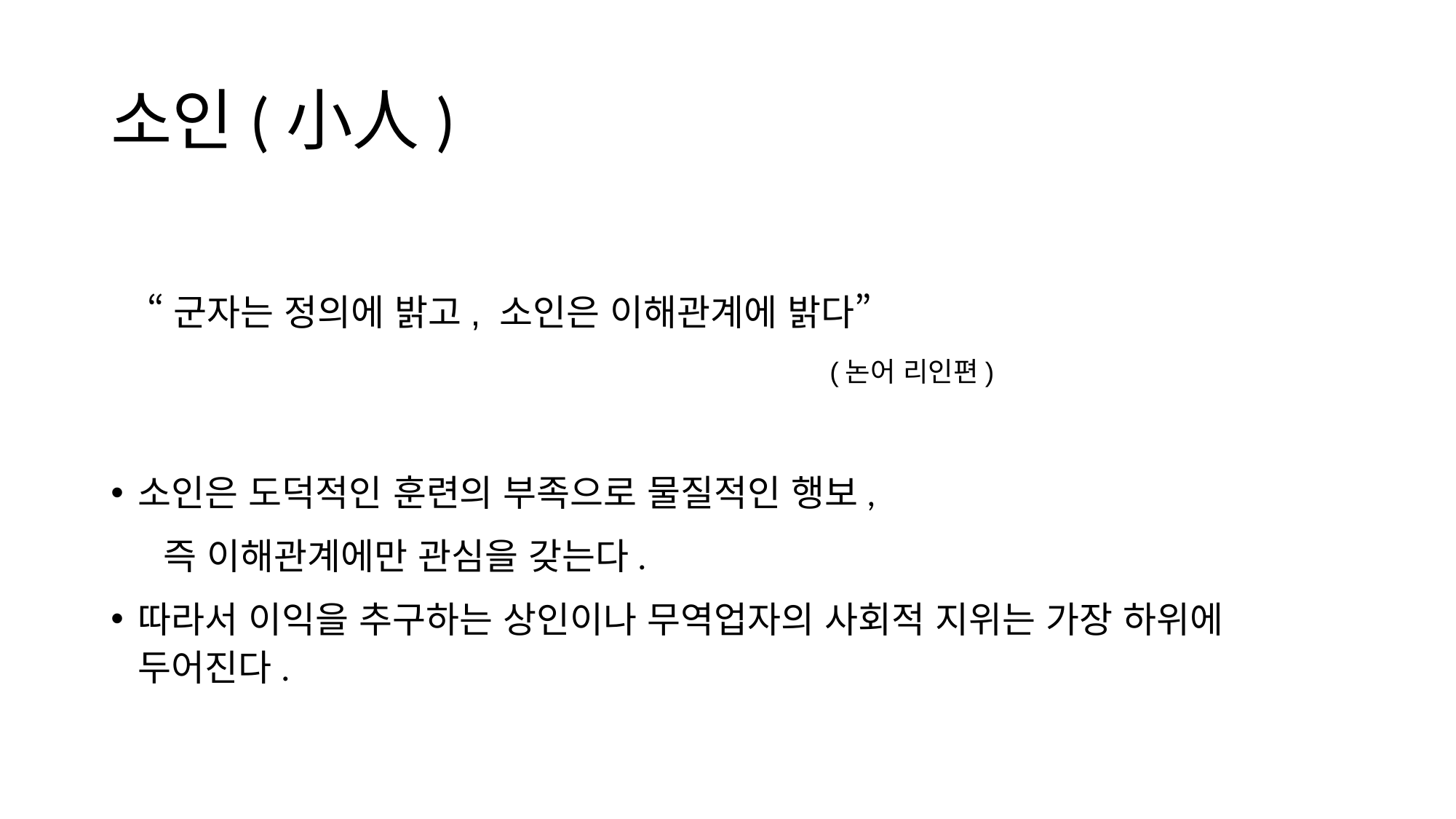

# 소인(小人)

  “군자는 정의에 밝고, 소인은 이해관계에 밝다”
						     (논어 리인편)

소인은 도덕적인 훈련의 부족으로 물질적인 행보,
   즉 이해관계에만 관심을 갖는다.
따라서 이익을 추구하는 상인이나 무역업자의 사회적 지위는 가장 하위에 두어진다.